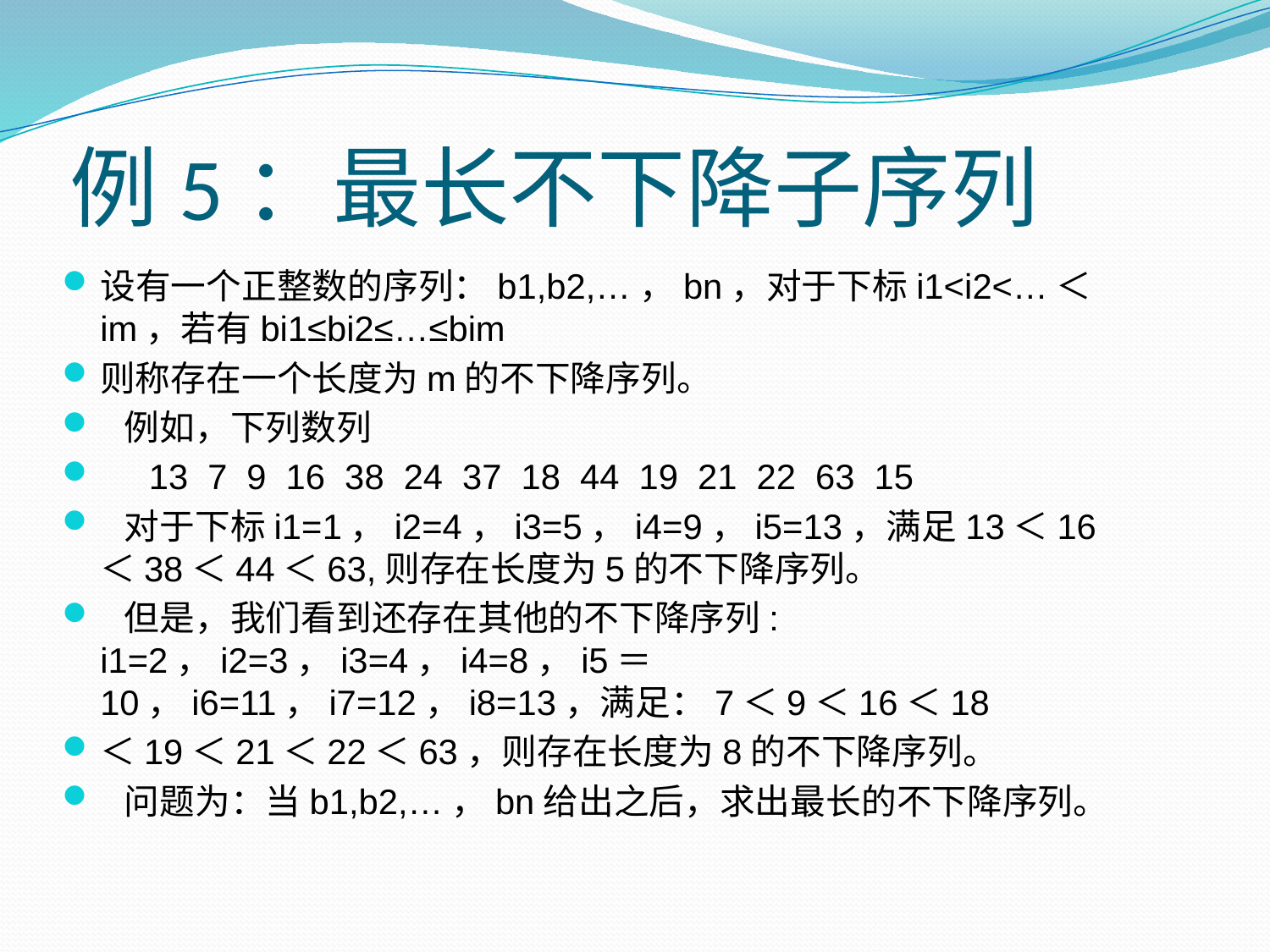

# 例5：最长不下降子序列
设有一个正整数的序列：b1,b2,…，bn，对于下标i1<i2<…＜im，若有bi1≤bi2≤…≤bim
则称存在一个长度为m的不下降序列。
  例如，下列数列
     13  7  9  16  38  24  37  18  44  19  21  22  63  15
  对于下标i1=1，i2=4，i3=5，i4=9，i5=13，满足13＜16＜38＜44＜63,则存在长度为5的不下降序列。
  但是，我们看到还存在其他的不下降序列: i1=2，i2=3，i3=4，i4=8，i5＝10，i6=11，i7=12，i8=13，满足：7＜9＜16＜18
＜19＜21＜22＜63，则存在长度为8的不下降序列。
  问题为：当b1,b2,…，bn给出之后，求出最长的不下降序列。